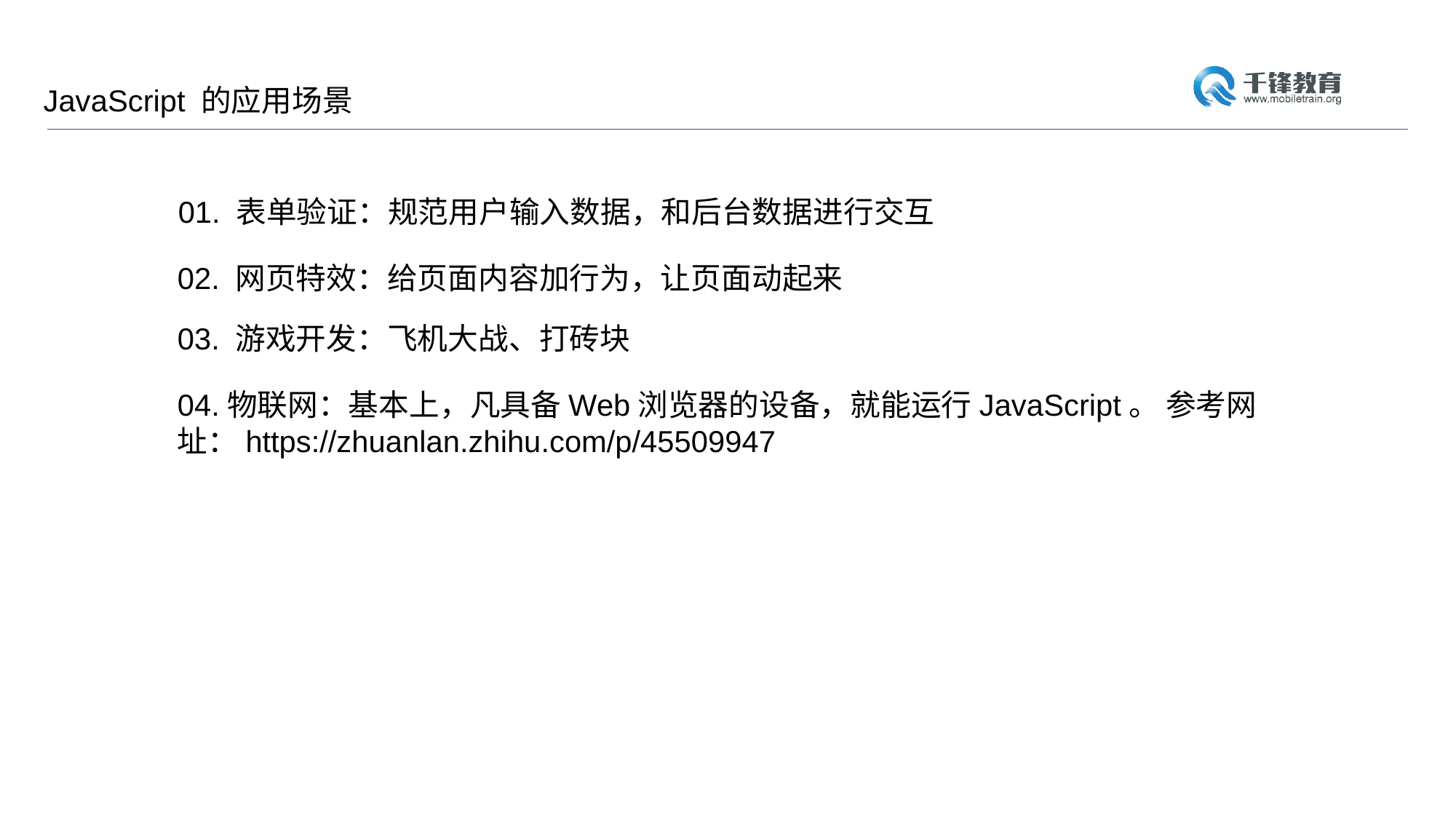

JavaScript 的应用场景
01. 表单验证：规范用户输入数据，和后台数据进行交互
02. 网页特效：给页面内容加行为，让页面动起来
03. 游戏开发：飞机大战、打砖块
04.物联网：基本上，凡具备Web浏览器的设备，就能运行JavaScript。 参考网址：https://zhuanlan.zhihu.com/p/45509947